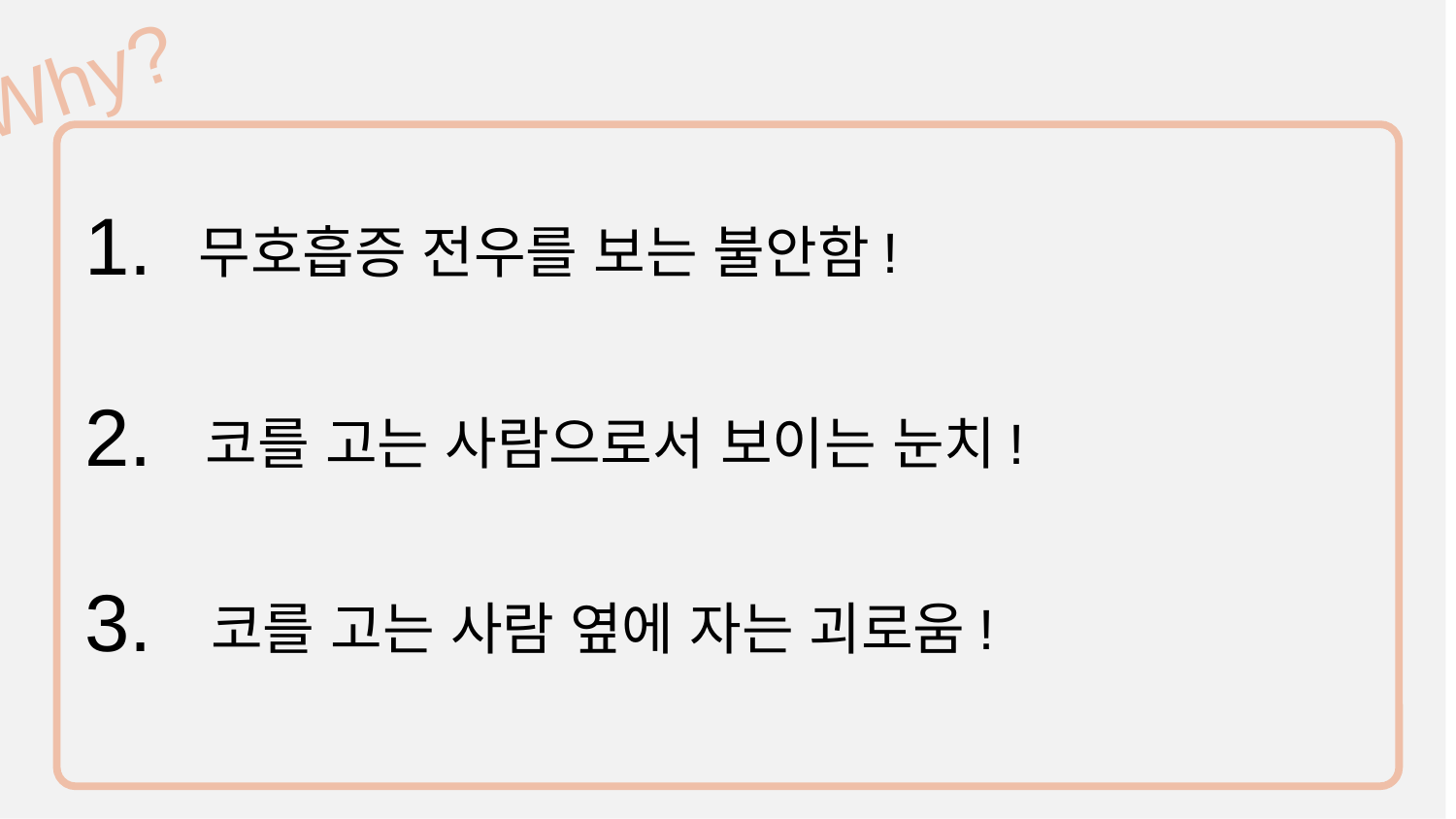

Why?

1.
무호흡증 전우를 보는 불안함!
2.
코를 고는 사람으로서 보이는 눈치!
3.
코를 고는 사람 옆에 자는 괴로움!